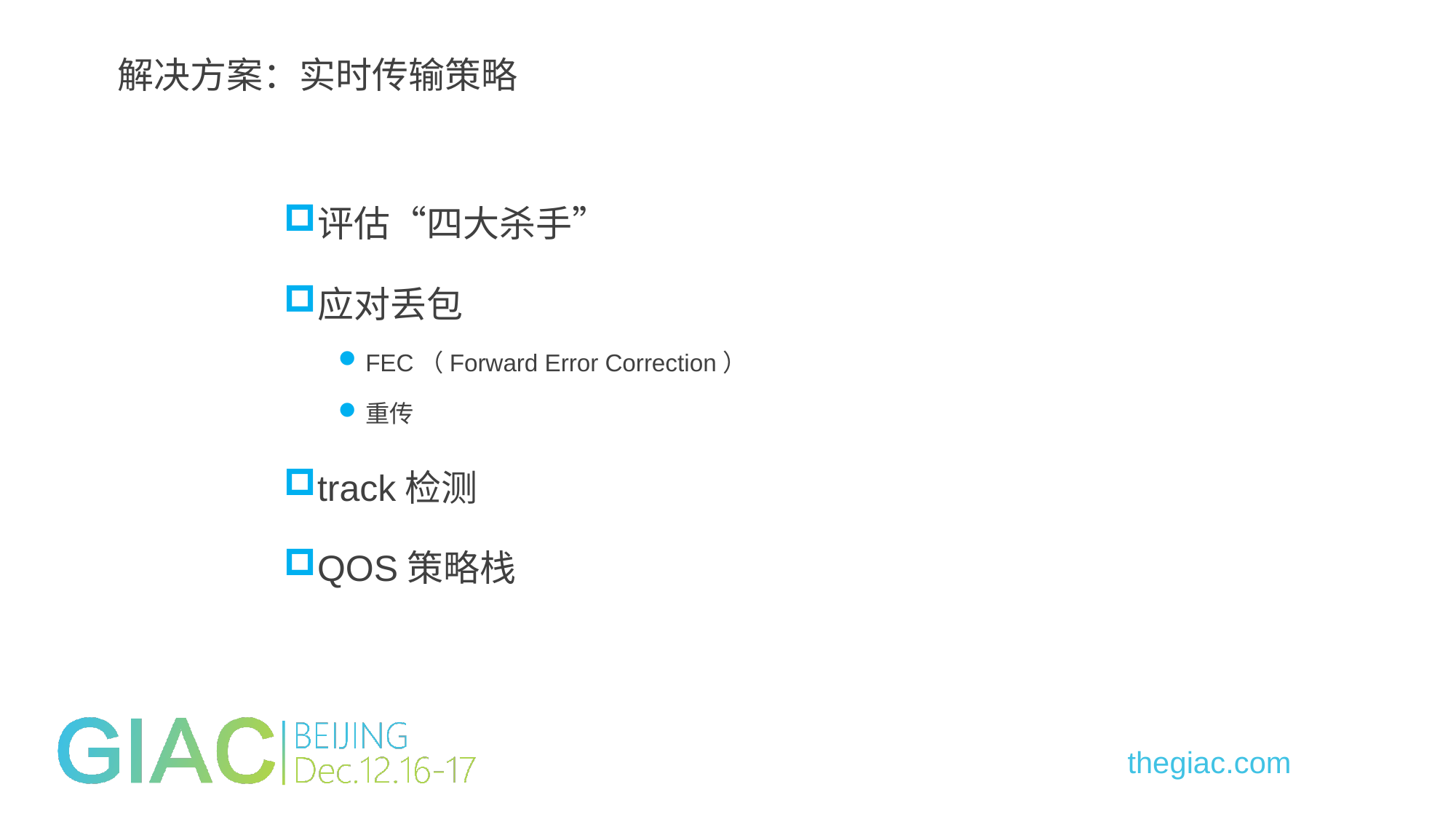

解决方案：实时传输策略
评估“四大杀手”
应对丢包
FEC（Forward Error Correction）
重传
track检测
QOS策略栈